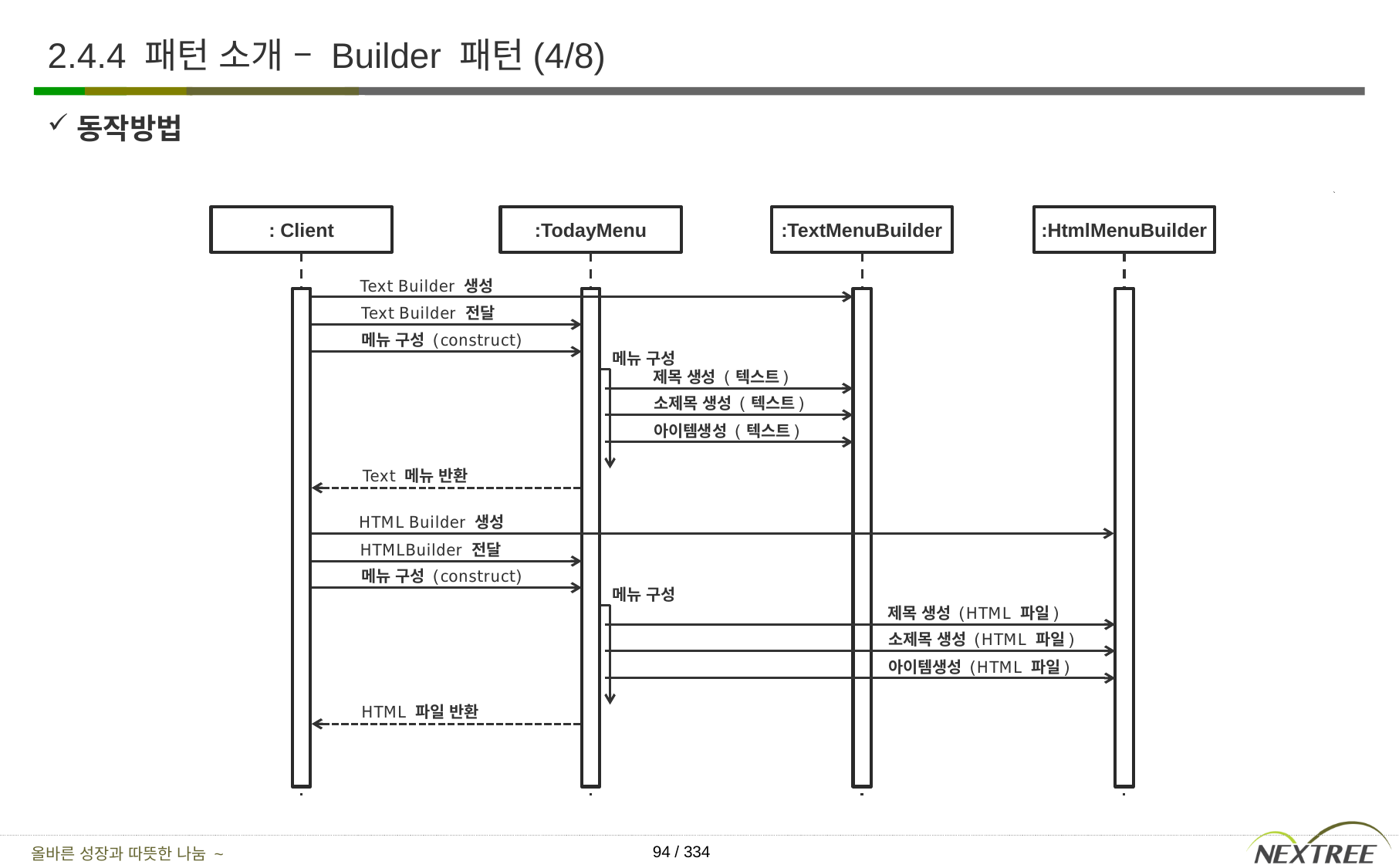

# 2.4.4 패턴 소개 – Builder 패턴(4/8)
동작방법
: Client
:TodayMenu
:TextMenuBuilder
:HtmlMenuBuilder
Text Builder 생성

Text Builder 전달

메뉴 구성 (construct)
메뉴 구성

제목 생성 (텍스트)

소제목 생성 (텍스트)

아이템생성 (텍스트)

Text 메뉴 반환

HTML Builder 생성

HTMLBuilder 전달

메뉴 구성 (construct)
메뉴 구성

제목 생성 (HTML 파일)

소제목 생성 (HTML 파일)

아이템생성 (HTML 파일)

HTML 파일 반환